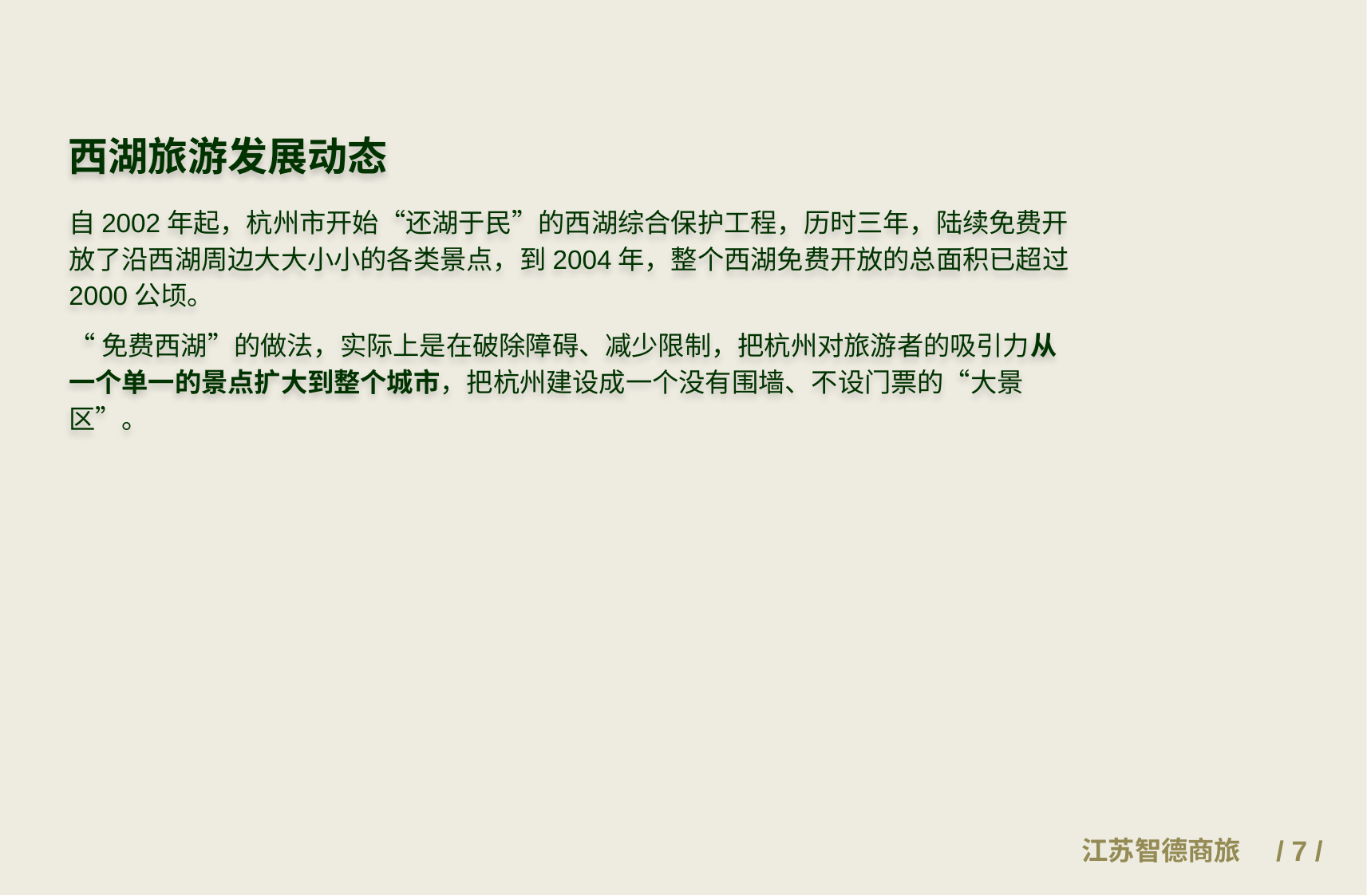

西湖旅游发展动态
自2002年起，杭州市开始“还湖于民”的西湖综合保护工程，历时三年，陆续免费开放了沿西湖周边大大小小的各类景点，到2004年，整个西湖免费开放的总面积已超过2000公顷。
“免费西湖”的做法，实际上是在破除障碍、减少限制，把杭州对旅游者的吸引力从一个单一的景点扩大到整个城市，把杭州建设成一个没有围墙、不设门票的“大景区”。